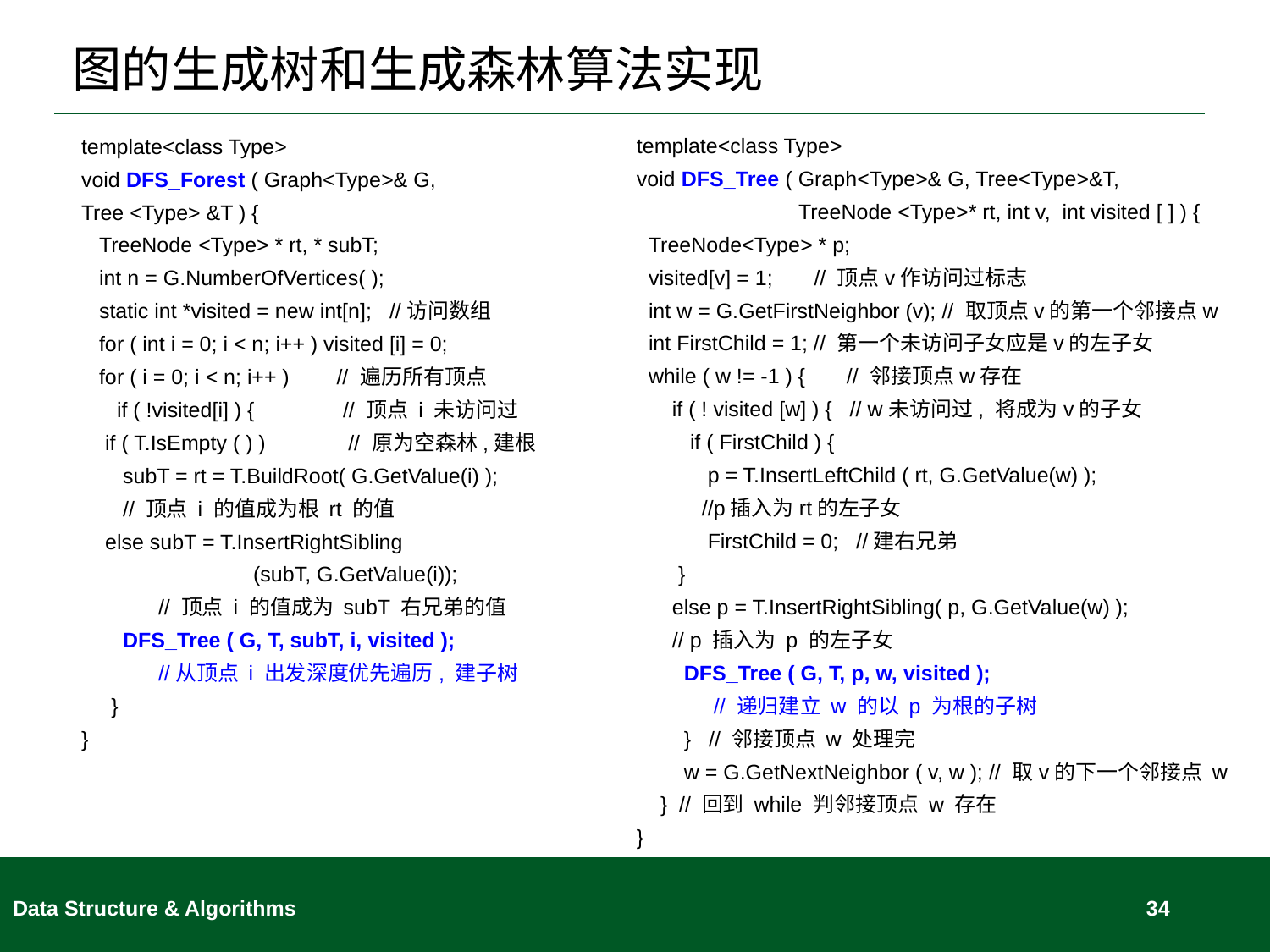

# 图的生成树和生成森林算法实现
template<class Type>
void DFS_Tree ( Graph<Type>& G, Tree<Type>&T,     	      TreeNode <Type>* rt, int v,  int visited [ ] ) {
  TreeNode<Type> * p;
  visited[v] = 1;       // 顶点v作访问过标志
  int w = G.GetFirstNeighbor (v); // 取顶点v的第一个邻接点w
  int FirstChild = 1; // 第一个未访问子女应是v的左子女
  while ( w != -1 ) {       // 邻接顶点w存在
      if ( ! visited [w] ) {   // w未访问过, 将成为v的子女
         if ( FirstChild ) {
            p = T.InsertLeftChild ( rt, G.GetValue(w) );
           //p插入为rt的左子女
            FirstChild = 0;   //建右兄弟
       }
      else p = T.InsertRightSibling( p, G.GetValue(w) );
      // p 插入为 p 的左子女
        DFS_Tree ( G, T, p, w, visited );
             // 递归建立 w 的以 p 为根的子树
        }   // 邻接顶点 w 处理完
        w = G.GetNextNeighbor ( v, w ); // 取v的下一个邻接点 w
    }  // 回到 while 判邻接顶点 w 存在
}
template<class Type>
void DFS_Forest ( Graph<Type>& G,
Tree <Type> &T ) {
   TreeNode <Type> * rt, * subT;
   int n = G.NumberOfVertices( );
   static int *visited = new int[n];   //访问数组
   for ( int i = 0; i < n; i++ ) visited [i] = 0;
   for ( i = 0; i < n; i++ )        // 遍历所有顶点
      if ( !visited[i] ) {               // 顶点 i 未访问过
    if ( T.IsEmpty ( ) )              // 原为空森林,建根
       subT = rt = T.BuildRoot( G.GetValue(i) );
       // 顶点 i 的值成为根 rt 的值
    else subT = T.InsertRightSibling
                             (subT, G.GetValue(i));
             // 顶点 i 的值成为 subT 右兄弟的值
       DFS_Tree ( G, T, subT, i, visited );
             //从顶点 i 出发深度优先遍历, 建子树
     }
}
Data Structure & Algorithms
34